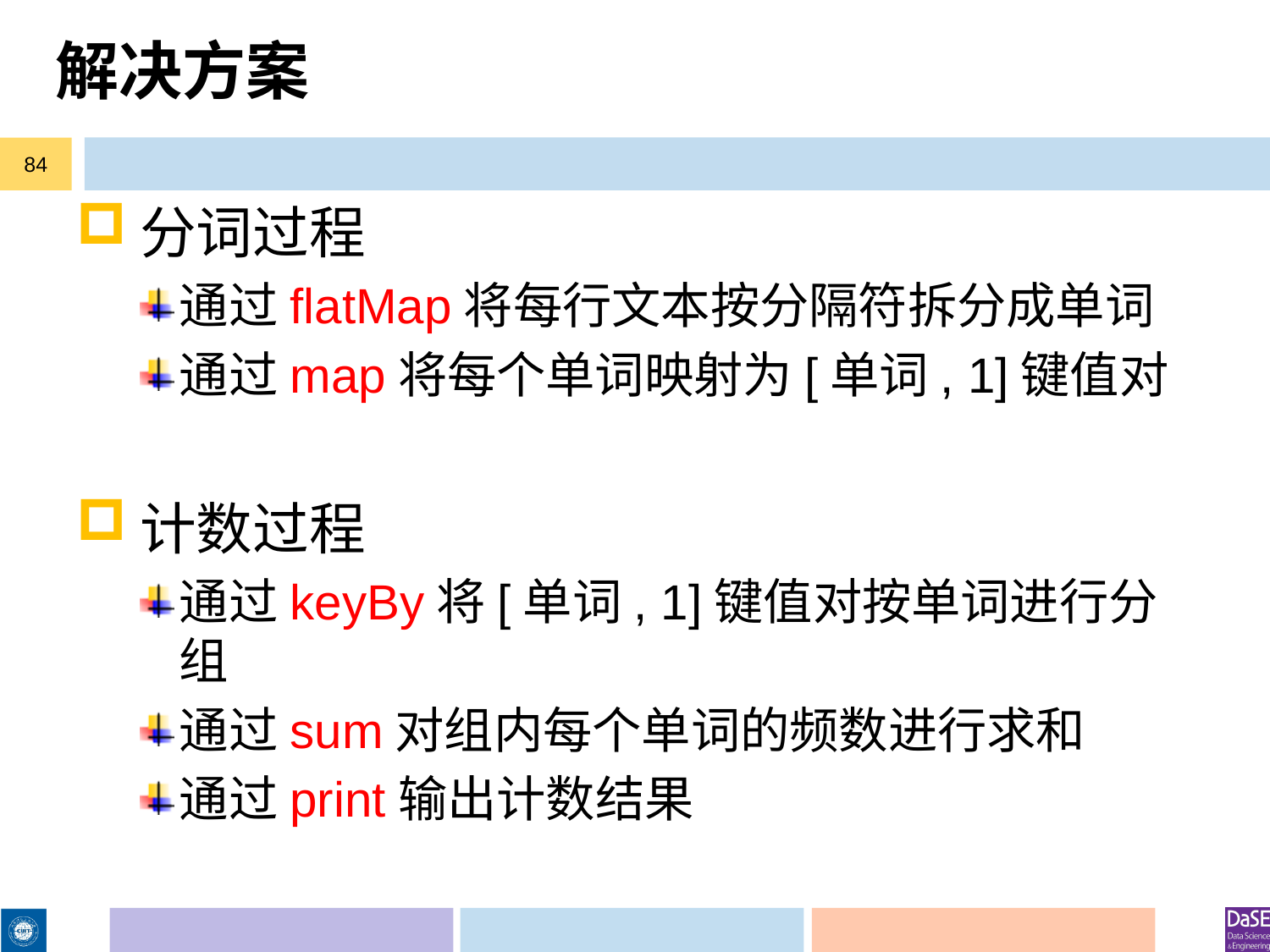

# 解决方案
84
分词过程
通过flatMap将每行文本按分隔符拆分成单词
通过map将每个单词映射为[单词, 1]键值对

计数过程
通过keyBy将[单词, 1]键值对按单词进行分组
通过sum对组内每个单词的频数进行求和
通过print输出计数结果